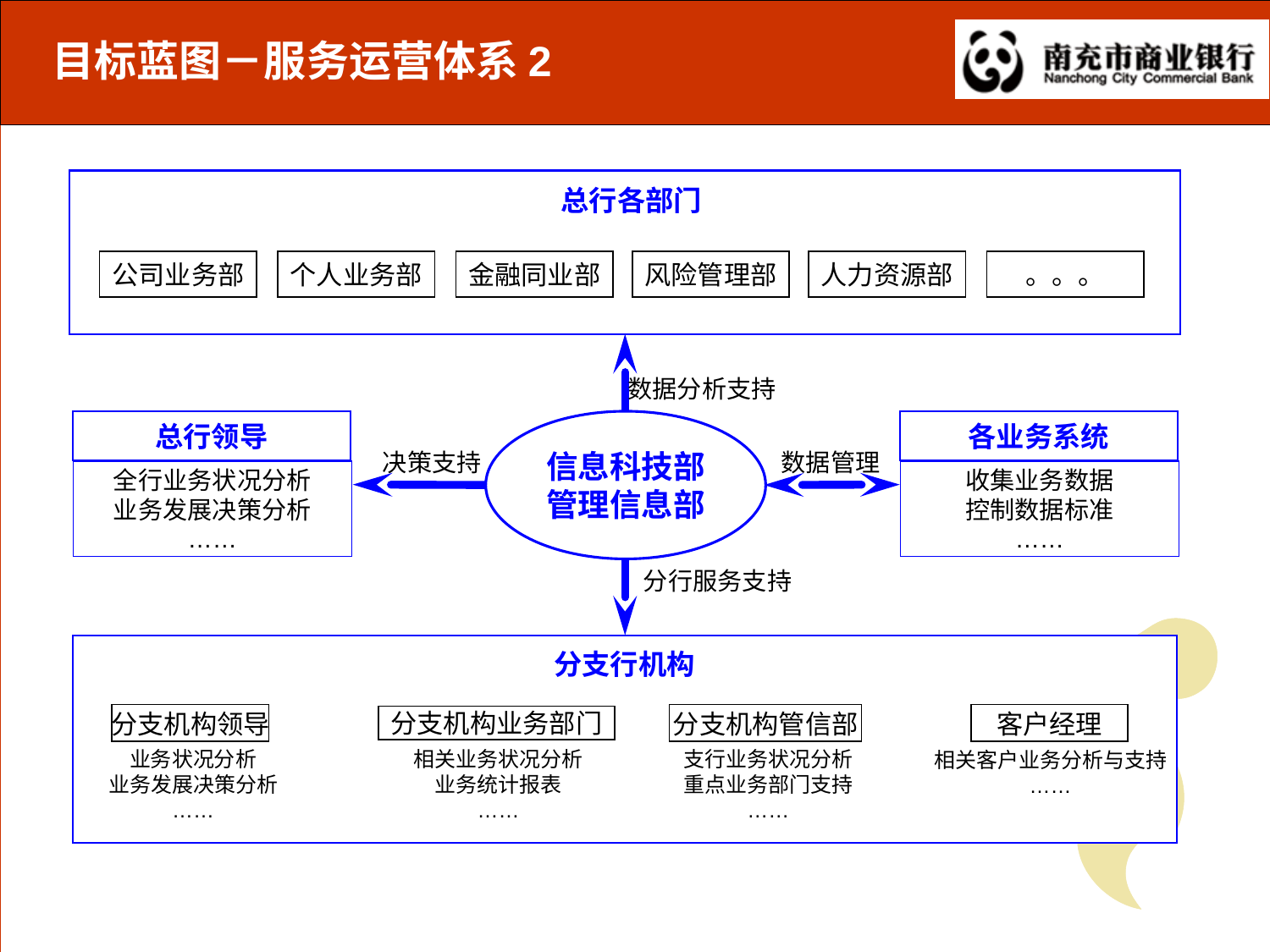

# 目标蓝图－服务运营体系2

总行各部门
公司业务部
个人业务部
金融同业部
风险管理部
人力资源部
。。。

数据分析支持
总行领导
全行业务状况分析
业务发展决策分析
……
各业务系统
收集业务数据
控制数据标准
……
信息科技部
管理信息部
决策支持
数据管理

分行服务支持

分支行机构
分支机构领导
分支机构管信部
客户经理
分支机构业务部门
业务状况分析
业务发展决策分析
……
相关业务状况分析
业务统计报表
……
支行业务状况分析
重点业务部门支持
……
相关客户业务分析与支持
……